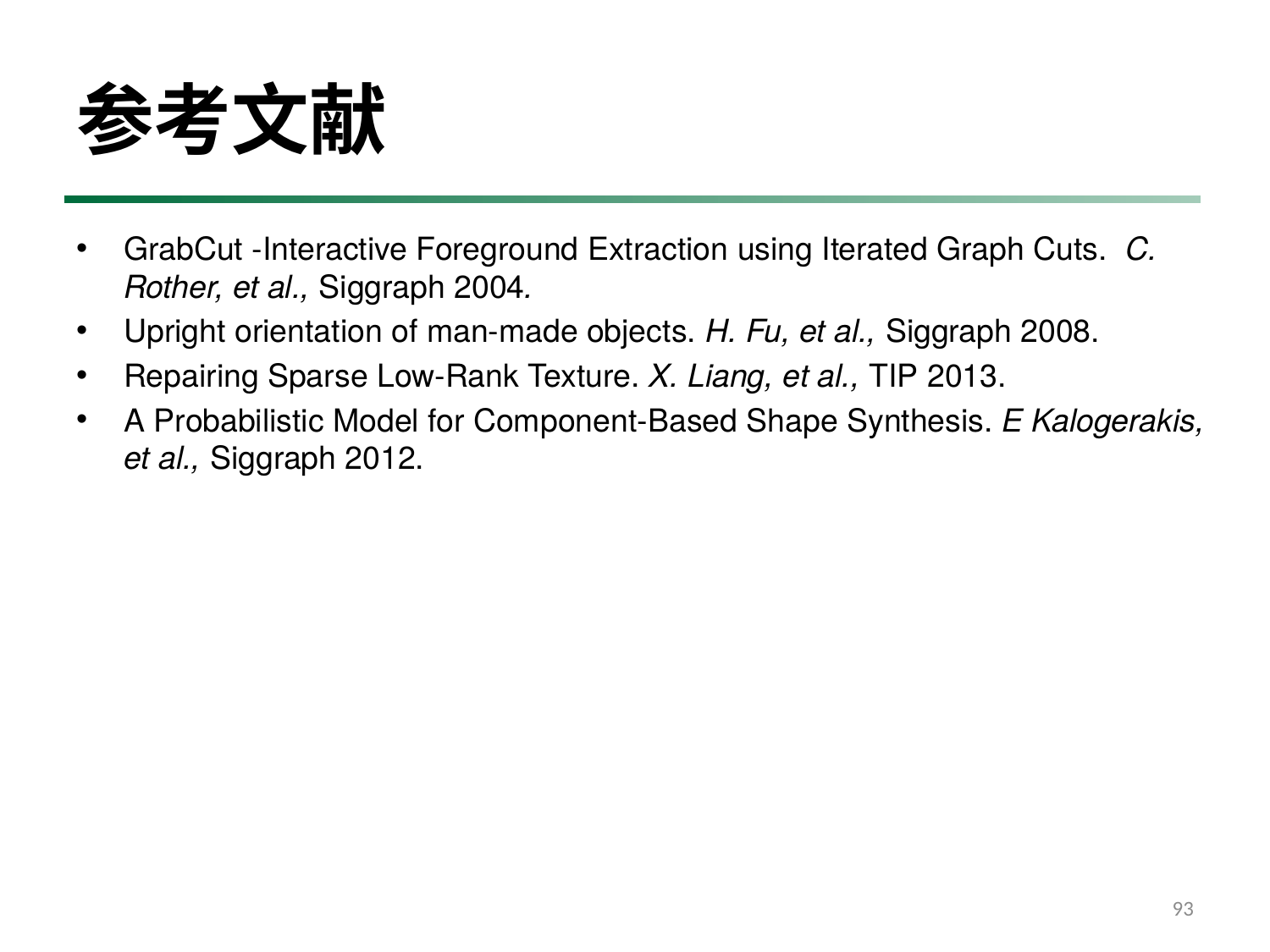

# 参考文献
GrabCut -Interactive Foreground Extraction using Iterated Graph Cuts.  C. Rother, et al., Siggraph 2004.
Upright orientation of man-made objects. H. Fu, et al., Siggraph 2008.
Repairing Sparse Low-Rank Texture. X. Liang, et al., TIP 2013.
A Probabilistic Model for Component-Based Shape Synthesis. E Kalogerakis, et al., Siggraph 2012.
93